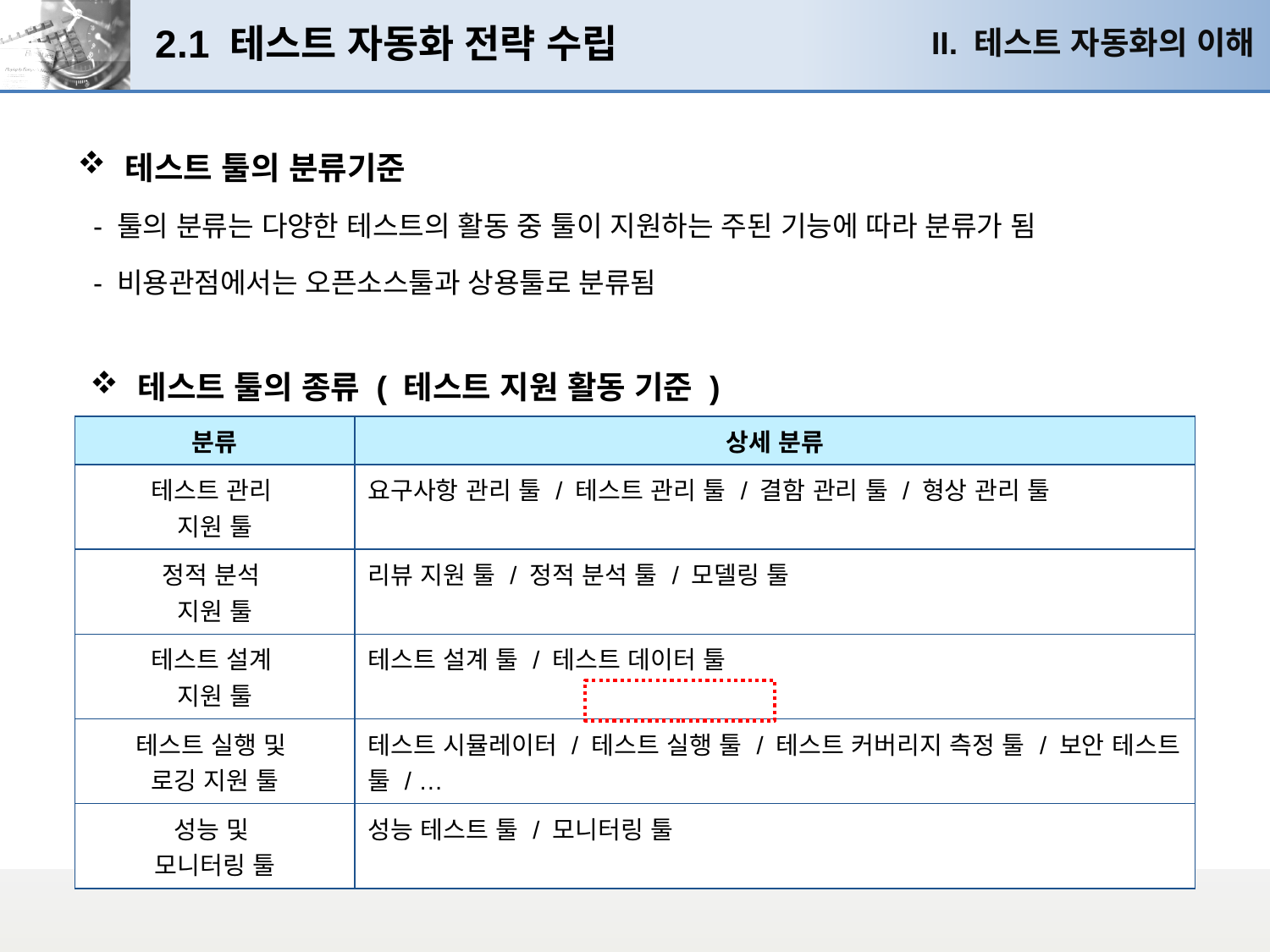

# 2.1 테스트 자동화 전략 수립
II. 테스트 자동화의 이해
테스트 툴의 분류기준
  - 툴의 분류는 다양한 테스트의 활동 중 툴이 지원하는 주된 기능에 따라 분류가 됨
  - 비용관점에서는 오픈소스툴과 상용툴로 분류됨
테스트 툴의 종류 ( 테스트 지원 활동 기준 )
| 분류 | 상세 분류 |
| --- | --- |
| 테스트 관리 지원 툴 | 요구사항 관리 툴 / 테스트 관리 툴 / 결함 관리 툴 / 형상 관리 툴 |
| 정적 분석 지원 툴 | 리뷰 지원 툴 / 정적 분석 툴 / 모델링 툴 |
| 테스트 설계 지원 툴 | 테스트 설계 툴 / 테스트 데이터 툴 |
| 테스트 실행 및 로깅 지원 툴 | 테스트 시뮬레이터 / 테스트 실행 툴 / 테스트 커버리지 측정 툴 / 보안 테스트 툴 / … |
| 성능 및 모니터링 툴 | 성능 테스트 툴 / 모니터링 툴 |